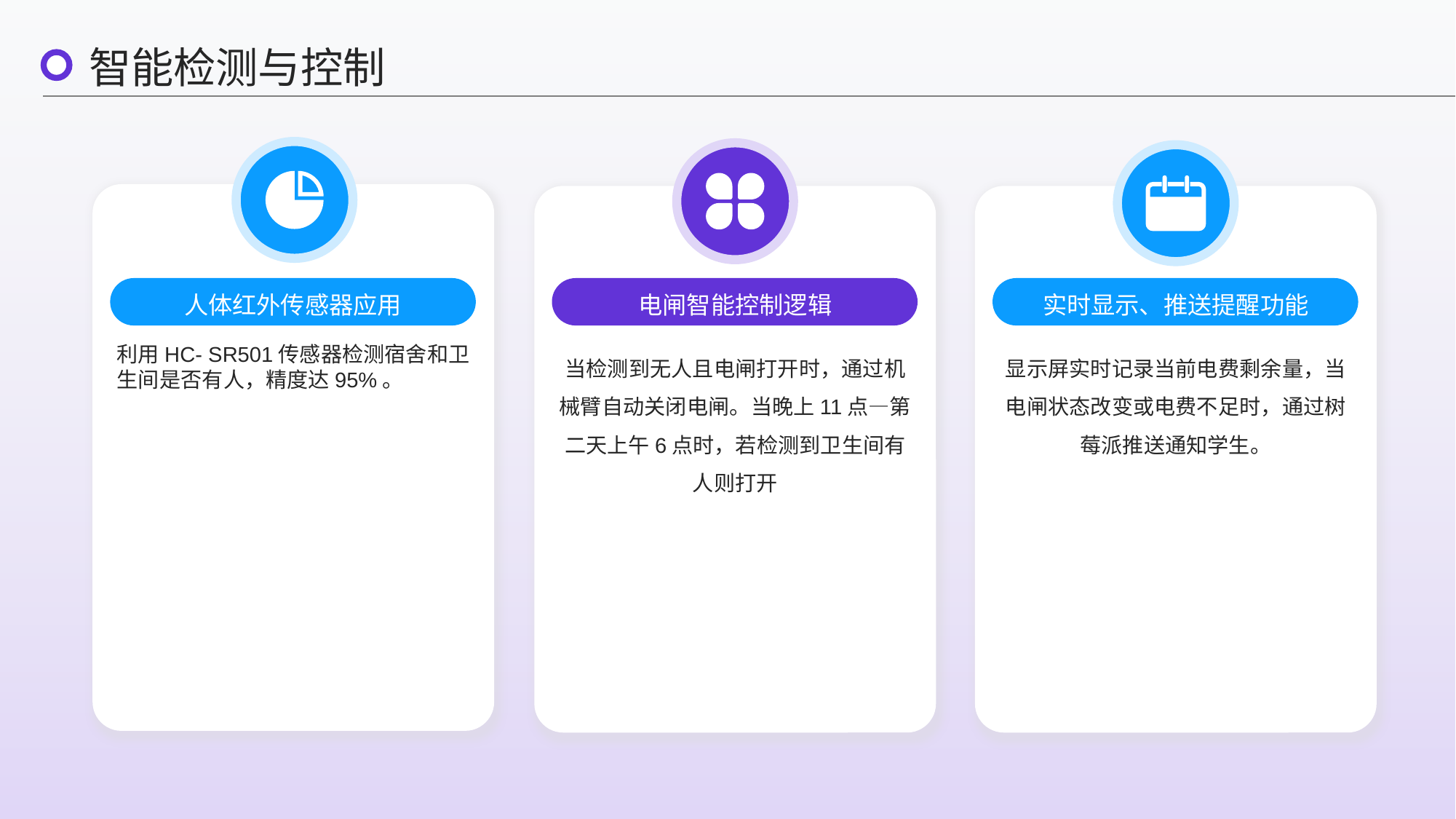

智能检测与控制

人体红外传感器应用
电闸智能控制逻辑
实时显示、推送提醒功能
利用HC- SR501传感器检测宿舍和卫生间是否有人，精度达95%。

当检测到无人且电闸打开时，通过机械臂自动关闭电闸。当晚上11点—第二天上午6点时，若检测到卫生间有人则打开
显示屏实时记录当前电费剩余量，当电闸状态改变或电费不足时，通过树莓派推送通知学生。